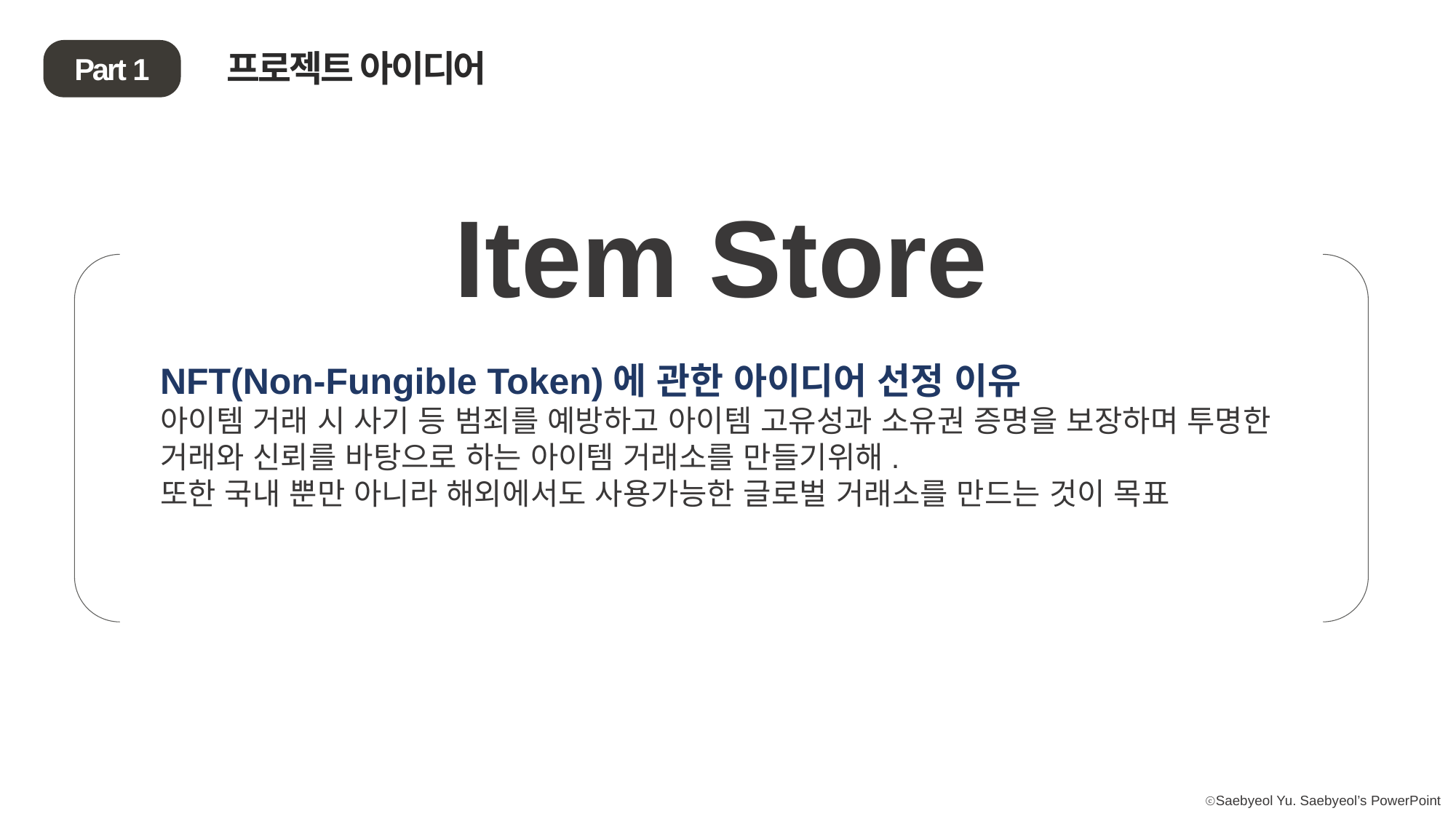

프로젝트 아이디어
Part 1
Item Store

NFT(Non-Fungible Token)에 관한 아이디어 선정 이유
아이템 거래 시 사기 등 범죄를 예방하고 아이템 고유성과 소유권 증명을 보장하며 투명한 거래와 신뢰를 바탕으로 하는 아이템 거래소를 만들기위해.
또한 국내 뿐만 아니라 해외에서도 사용가능한 글로벌 거래소를 만드는 것이 목표